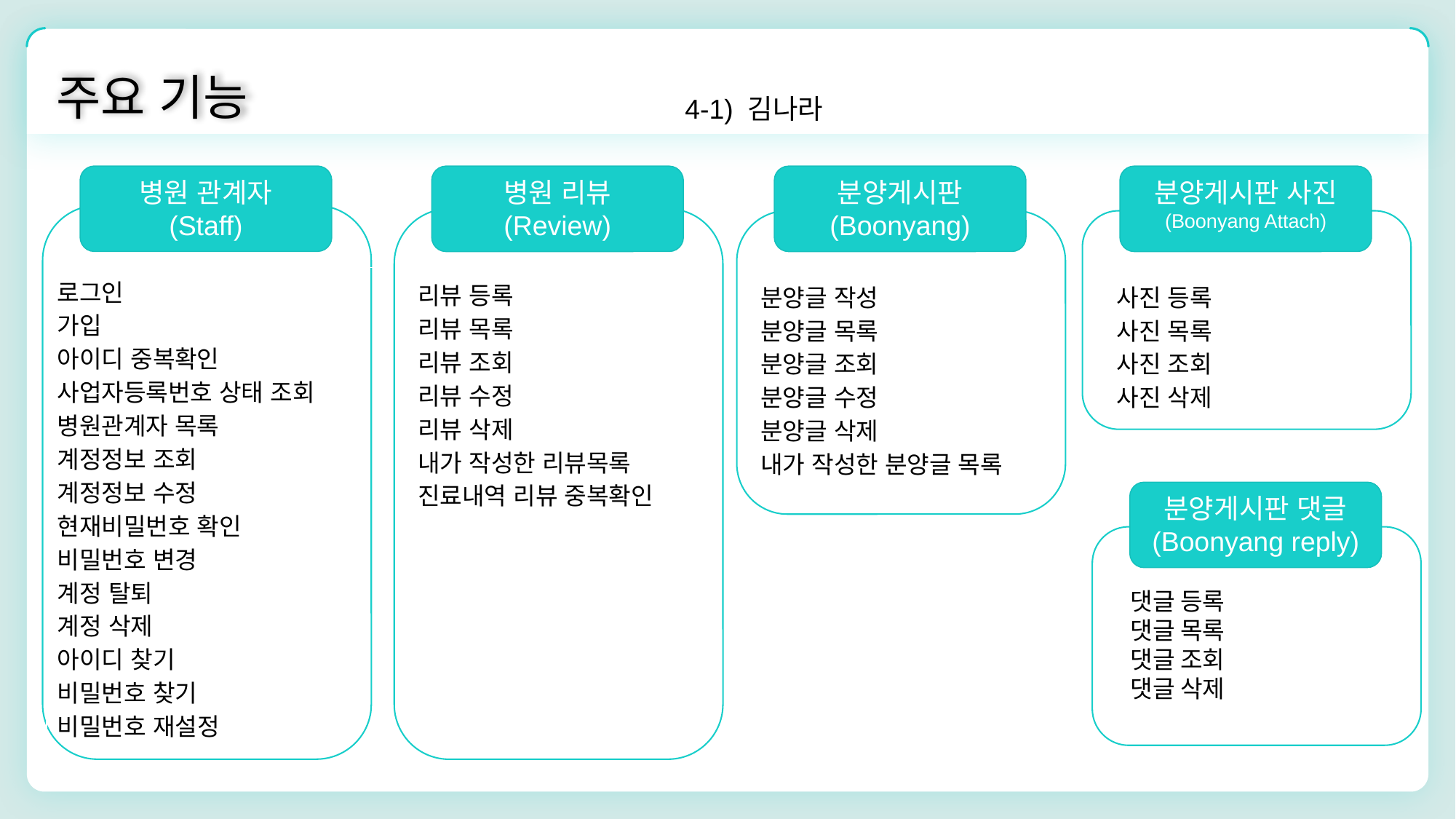

주요 기능
4-1) 김나라
병원 관계자
(Staff)
병원 리뷰
(Review)
분양게시판
(Boonyang)
분양게시판 사진
(Boonyang Attach)

로그인
가입
아이디 중복확인
사업자등록번호 상태 조회
병원관계자 목록
계정정보 조회
계정정보 수정
현재비밀번호 확인
비밀번호 변경
계정 탈퇴
계정 삭제
아이디 찾기
비밀번호 찾기
비밀번호 재설정

리뷰 등록
리뷰 목록
리뷰 조회
리뷰 수정
리뷰 삭제
내가 작성한 리뷰목록
진료내역 리뷰 중복확인
분양글 작성
분양글 목록
분양글 조회
분양글 수정
분양글 삭제
내가 작성한 분양글 목록

사진 등록
사진 목록
사진 조회
사진 삭제

분양게시판 댓글
(Boonyang reply)

댓글 등록
댓글 목록
댓글 조회
댓글 삭제